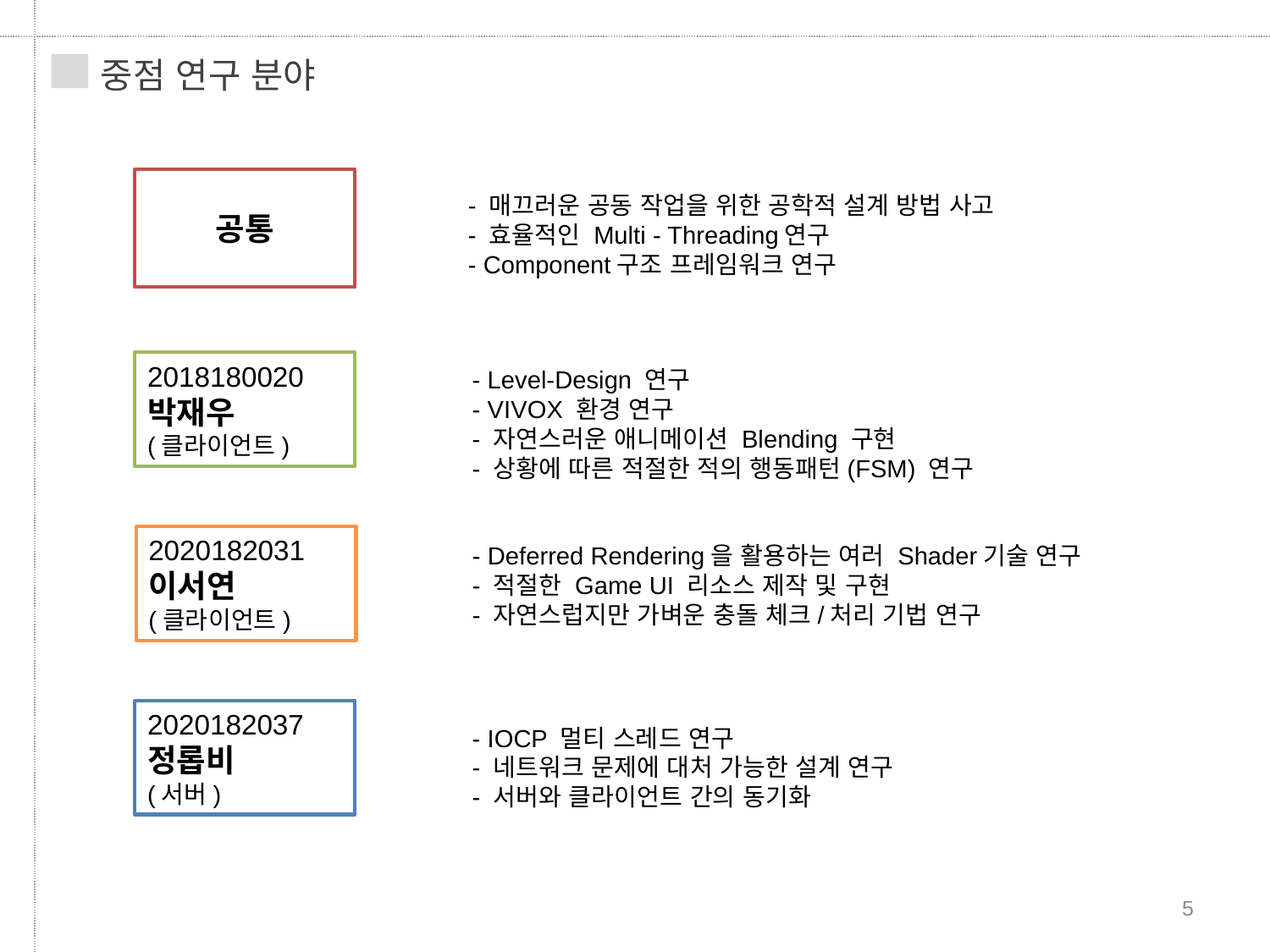

중점 연구 분야

공통

- 매끄러운 공동 작업을 위한 공학적 설계 방법 사고
- 효율적인 Multi - Threading연구
- Component구조 프레임워크 연구

2018180020
박재우
(클라이언트)
- Level-Design 연구
- VIVOX 환경 연구
- 자연스러운 애니메이션 Blending 구현
- 상황에 따른 적절한 적의 행동패턴(FSM) 연구
2020182031
이서연
(클라이언트)
- Deferred Rendering을 활용하는 여러 Shader기술 연구
- 적절한 Game UI 리소스 제작 및 구현
- 자연스럽지만 가벼운 충돌 체크/처리 기법 연구
2020182037
정롭비
(서버)
- IOCP 멀티 스레드 연구
- 네트워크 문제에 대처 가능한 설계 연구
- 서버와 클라이언트 간의 동기화
5